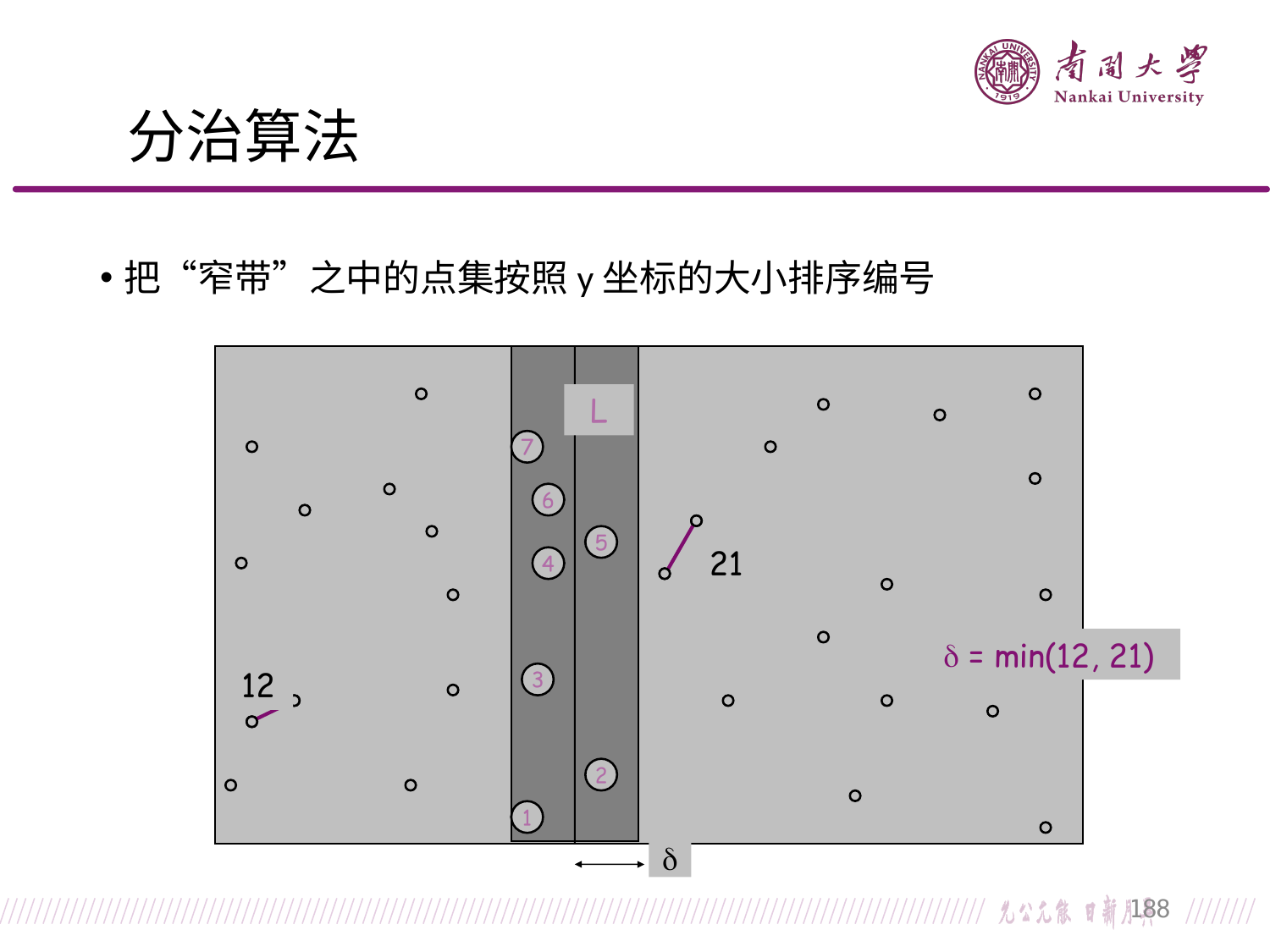

# 分治算法
把“窄带”之中的点集按照y坐标的大小排序编号

L

7

6

21

5

4

δ = min(12, 21)

12

3

2

1

δ

188